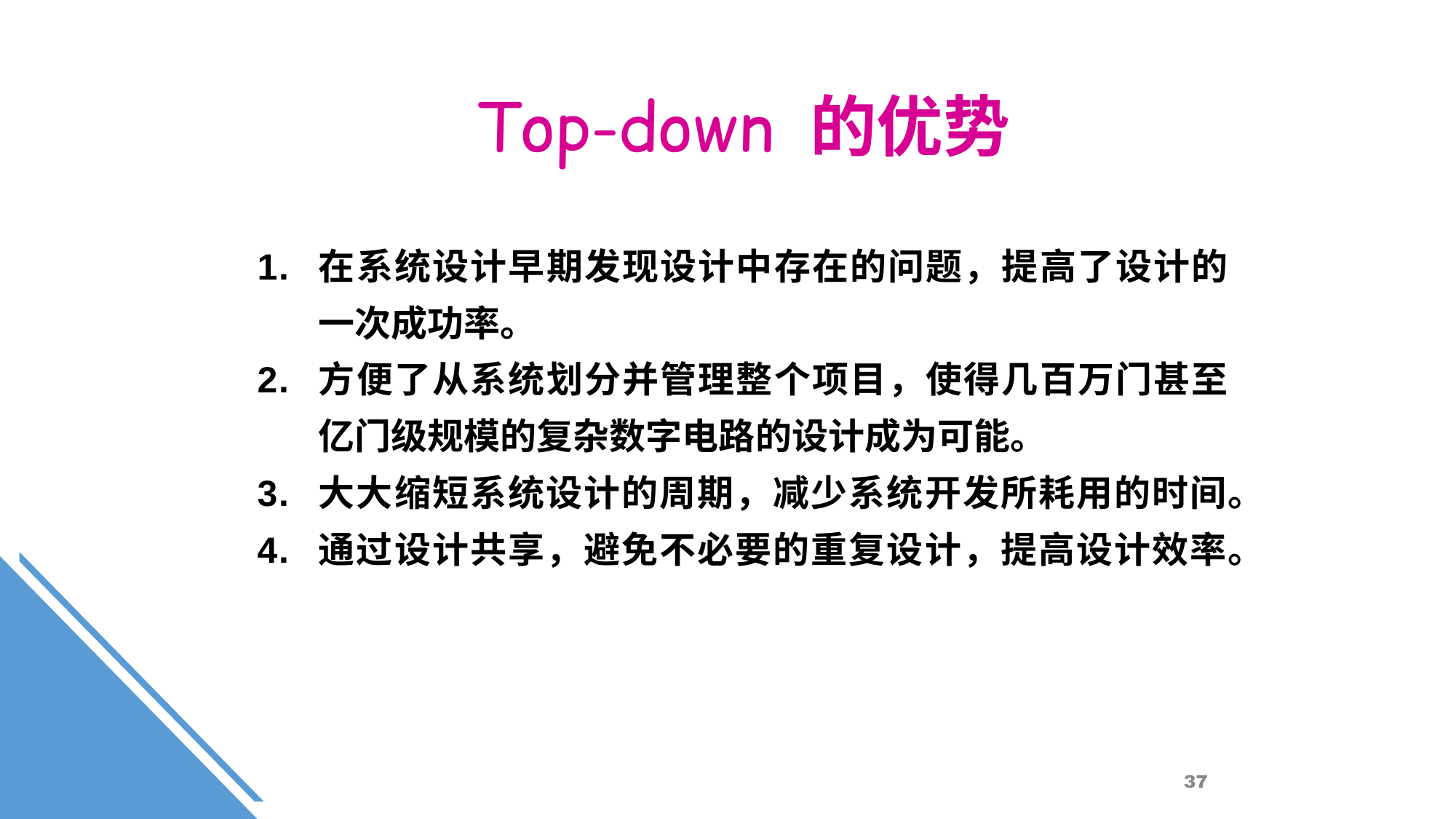

Top-down 的优势
在系统设计早期发现设计中存在的问题，提高了设计的一次成功率。
方便了从系统划分并管理整个项目，使得几百万门甚至亿门级规模的复杂数字电路的设计成为可能。
大大缩短系统设计的周期，减少系统开发所耗用的时间。
通过设计共享，避免不必要的重复设计，提高设计效率。

37